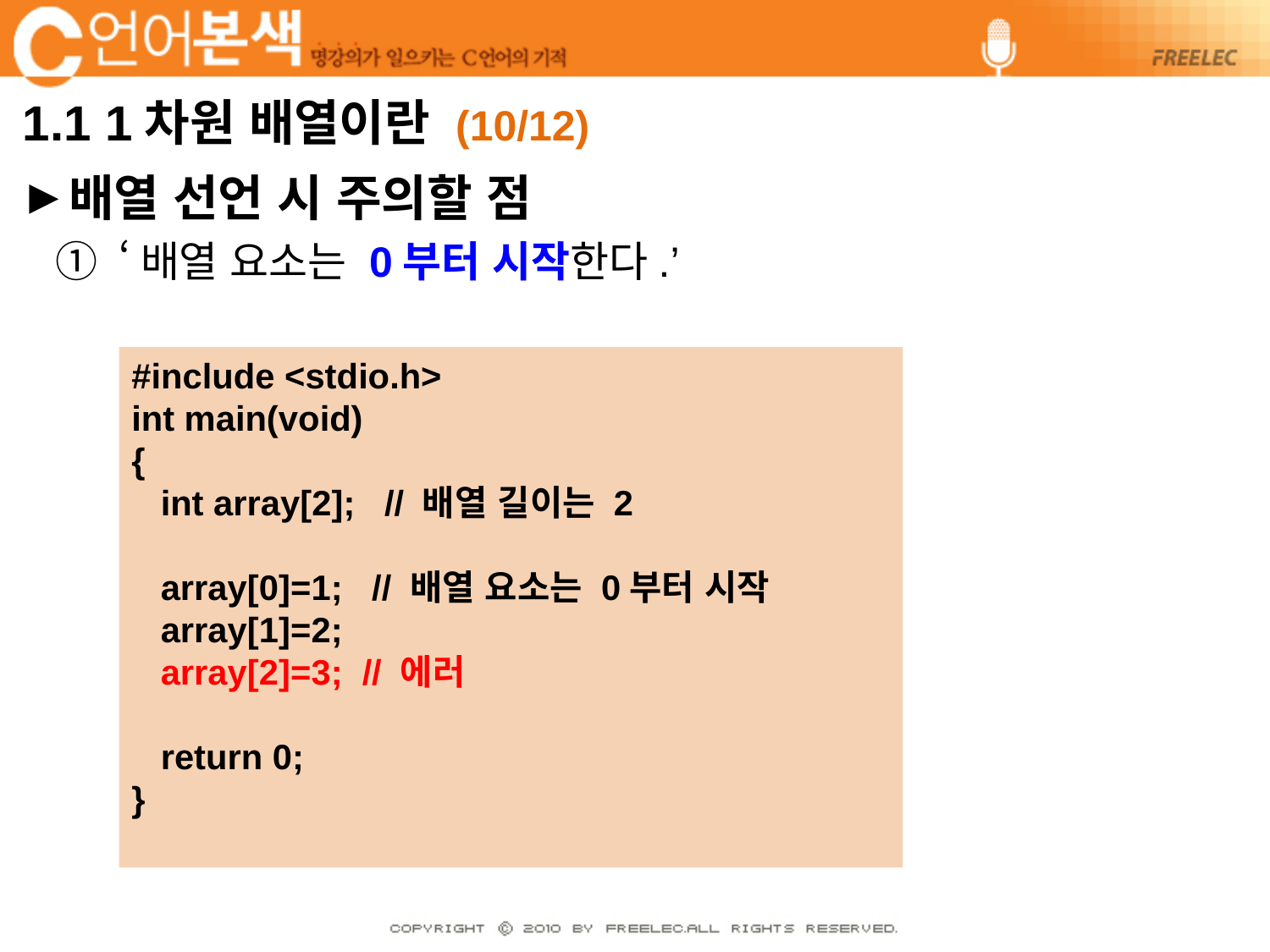

# 1.1 1차원 배열이란 (10/12)
배열 선언 시 주의할 점
‘배열 요소는 0부터 시작한다.’

#include <stdio.h>
int main(void)
{
   int array[2];   // 배열 길이는 2

   array[0]=1;   // 배열 요소는 0부터 시작
   array[1]=2;
   array[2]=3;  // 에러

   return 0;
}